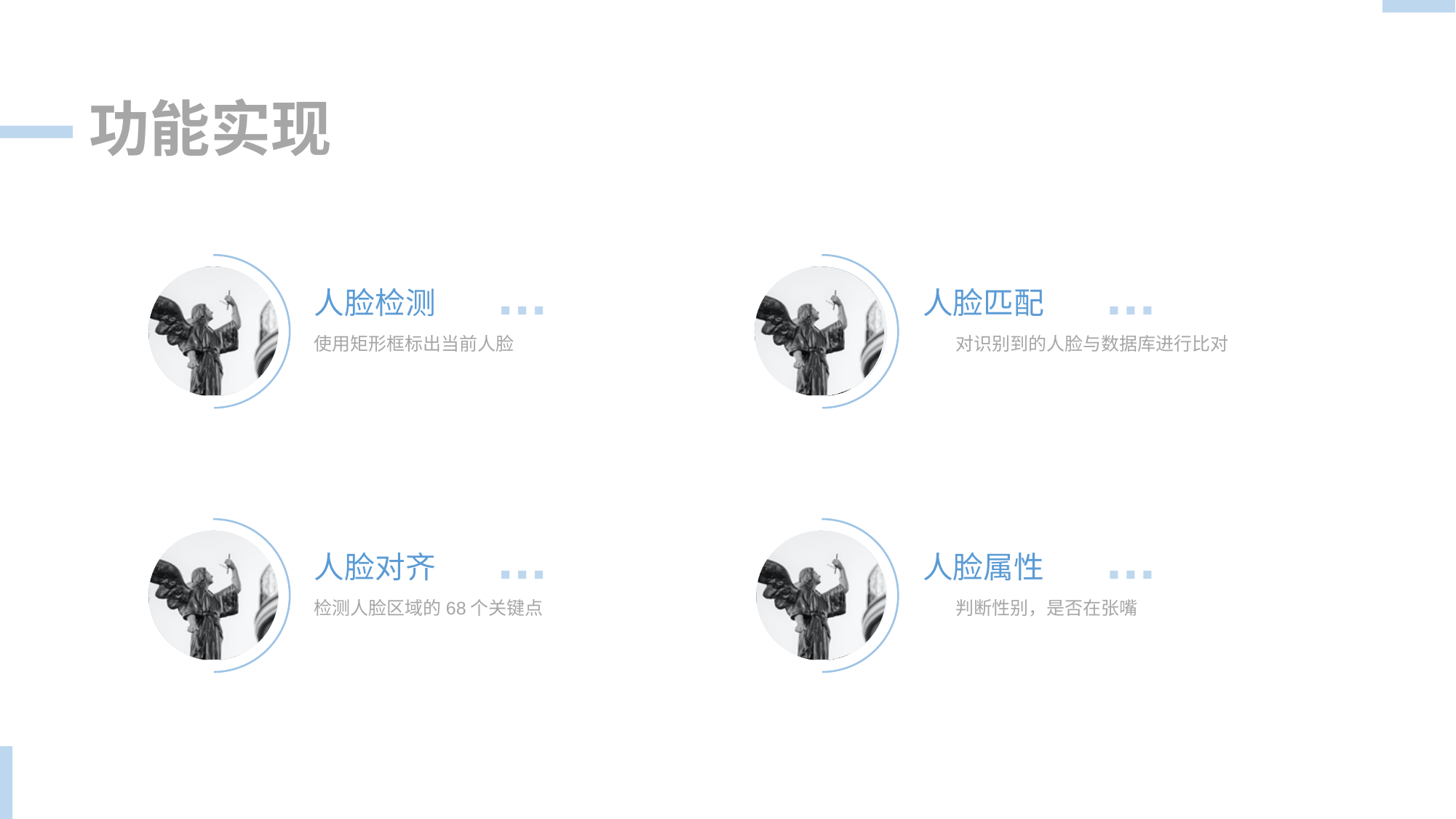

功能实现

人脸检测
人脸匹配

使用矩形框标出当前人脸
对识别到的人脸与数据库进行比对

人脸对齐
人脸属性

检测人脸区域的68个关键点
判断性别，是否在张嘴